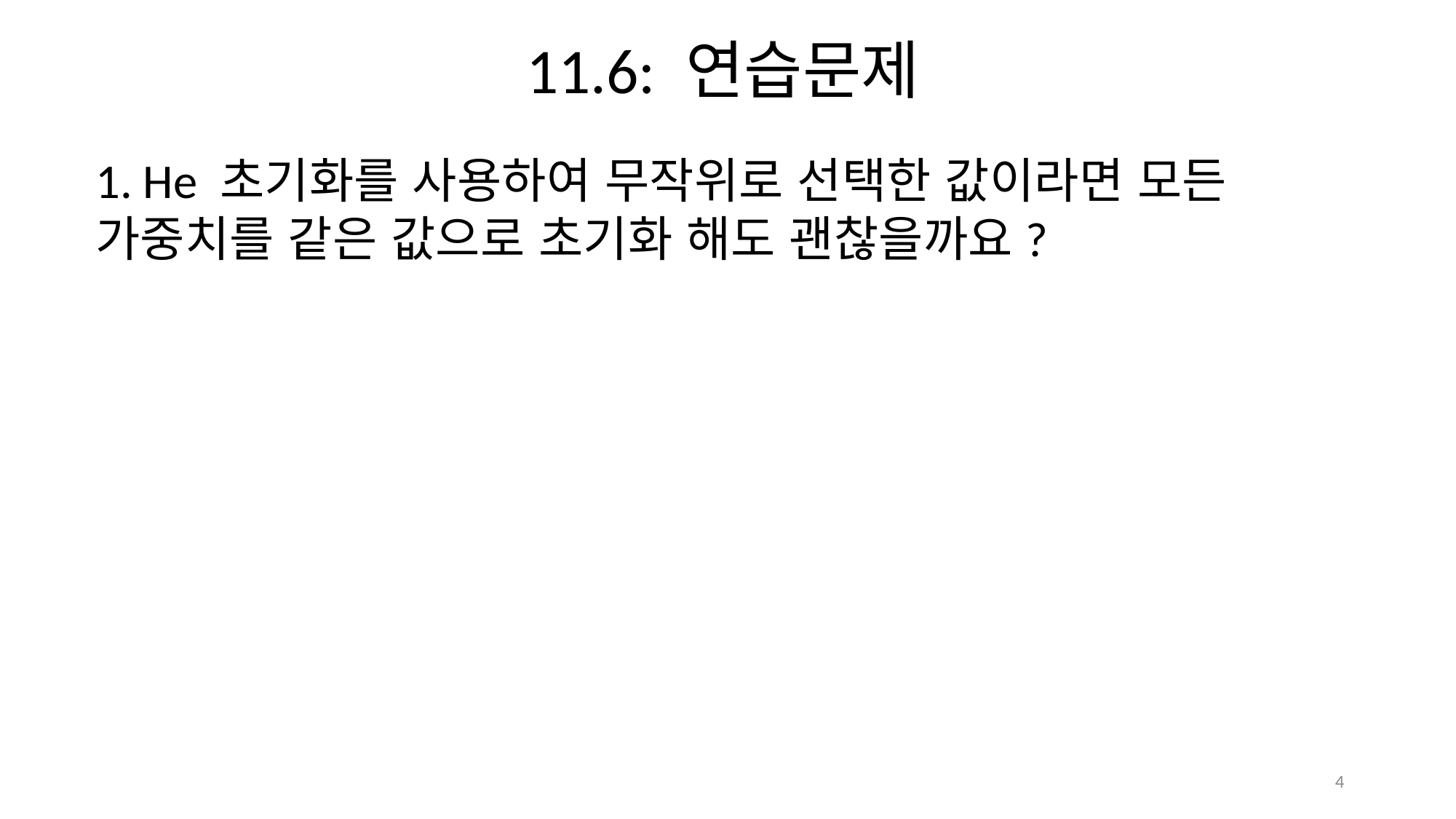

11.6: 연습문제
1. He 초기화를 사용하여 무작위로 선택한 값이라면 모든 가중치를 같은 값으로 초기화 해도 괜찮을까요?
4